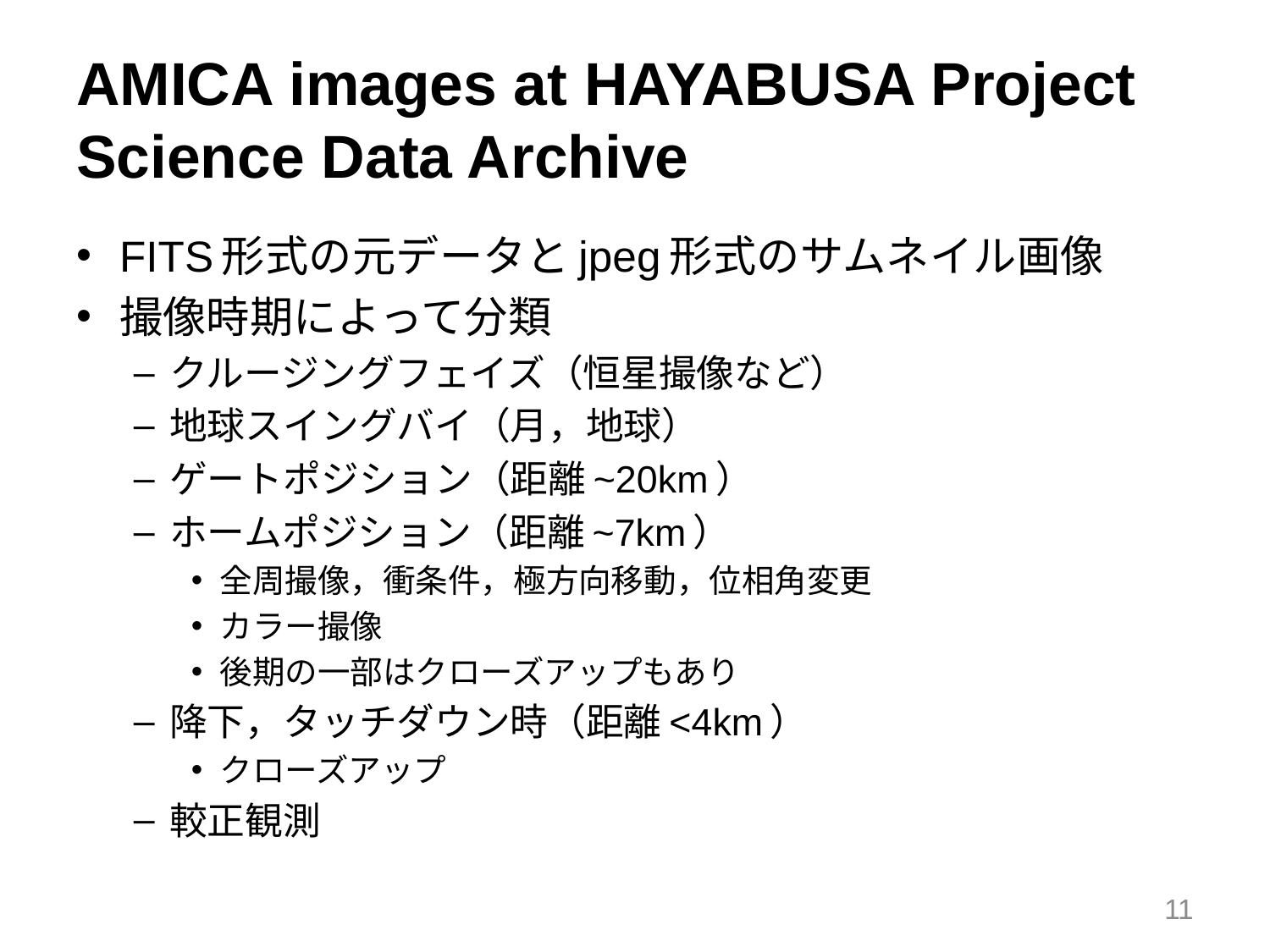

# AMICA images at HAYABUSA Project Science Data Archive
FITS形式の元データとjpeg形式のサムネイル画像
撮像時期によって分類
クルージングフェイズ（恒星撮像など）
地球スイングバイ（月，地球）
ゲートポジション（距離~20km）
ホームポジション（距離~7km）
全周撮像，衝条件，極方向移動，位相角変更
カラー撮像
後期の一部はクローズアップもあり
降下，タッチダウン時（距離<4km）
クローズアップ
較正観測
11